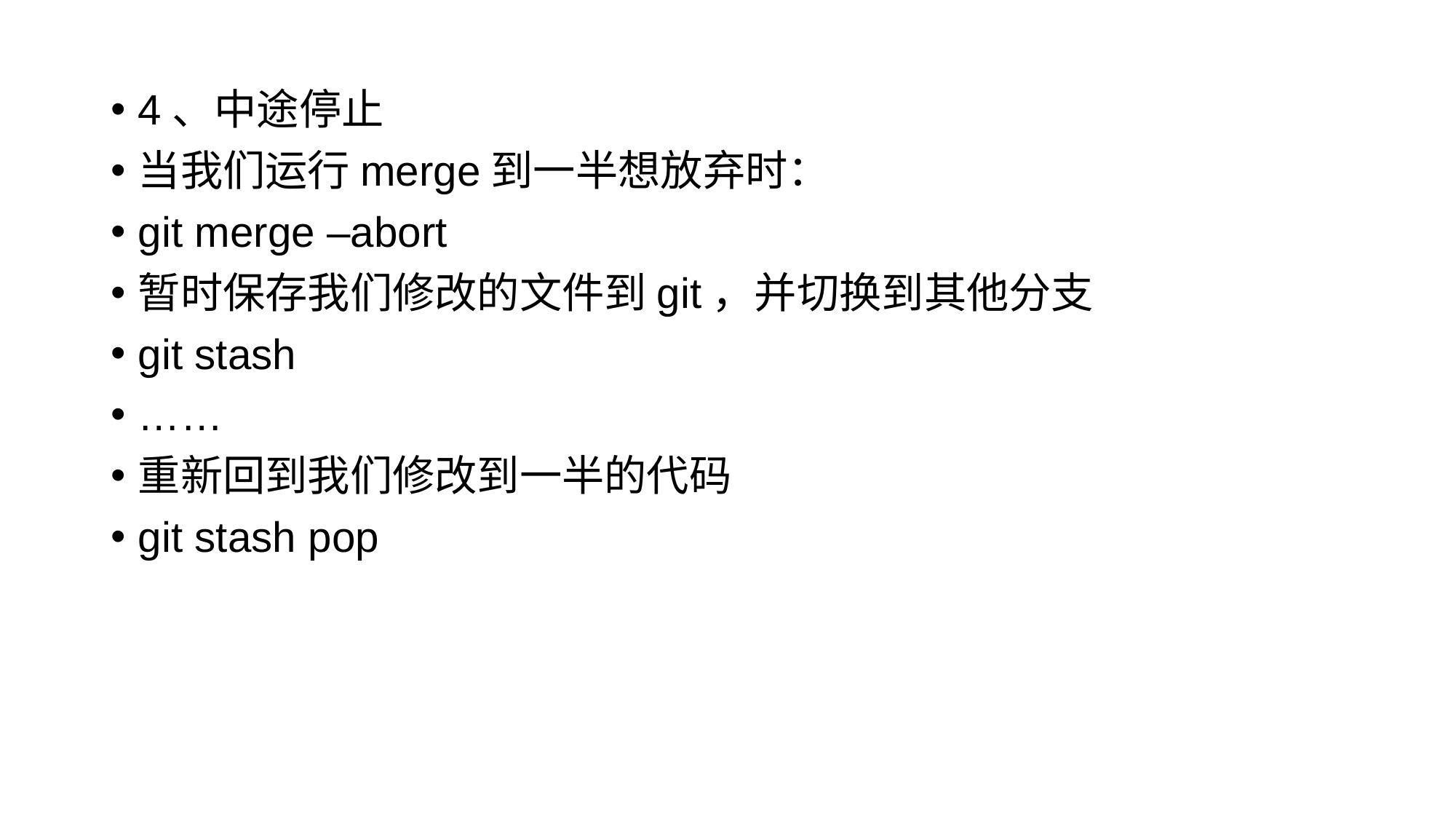

4、中途停止
当我们运行merge到一半想放弃时：
git merge –abort
暂时保存我们修改的文件到git，并切换到其他分支
git stash
……
重新回到我们修改到一半的代码
git stash pop